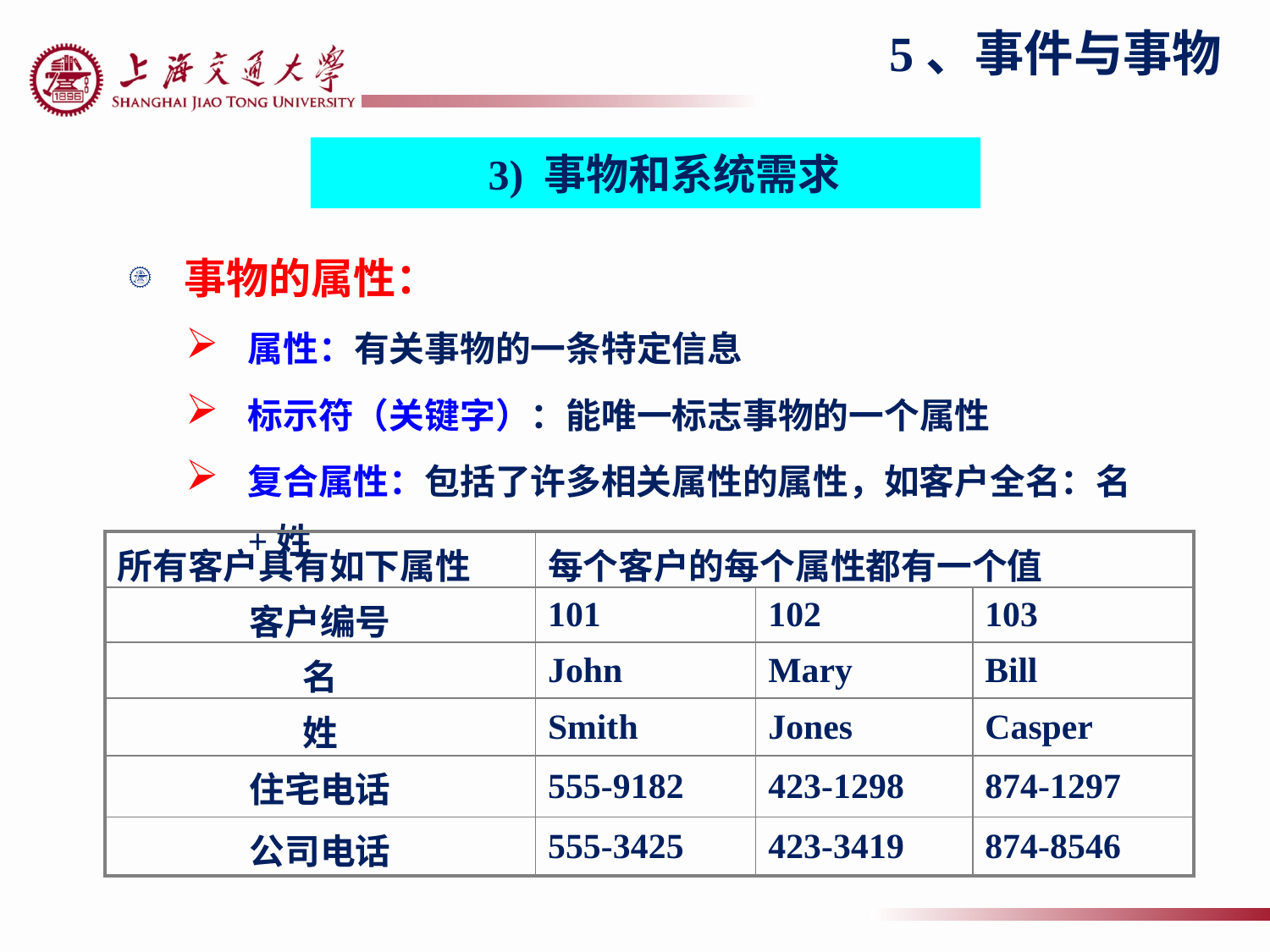

5、事件与事物
3) 事物和系统需求
事物的属性：
属性：有关事物的一条特定信息
标示符（关键字）：能唯一标志事物的一个属性
复合属性：包括了许多相关属性的属性，如客户全名：名+姓

| 所有客户具有如下属性 | 每个客户的每个属性都有一个值 |  |  |
| --- | --- | --- | --- |
| 客户编号 | 101 | 102 | 103 |
| 名 | John | Mary | Bill |
| 姓 | Smith | Jones | Casper |
| 住宅电话 | 555-9182 | 423-1298 | 874-1297 |
| 公司电话 | 555-3425 | 423-3419 | 874-8546 |